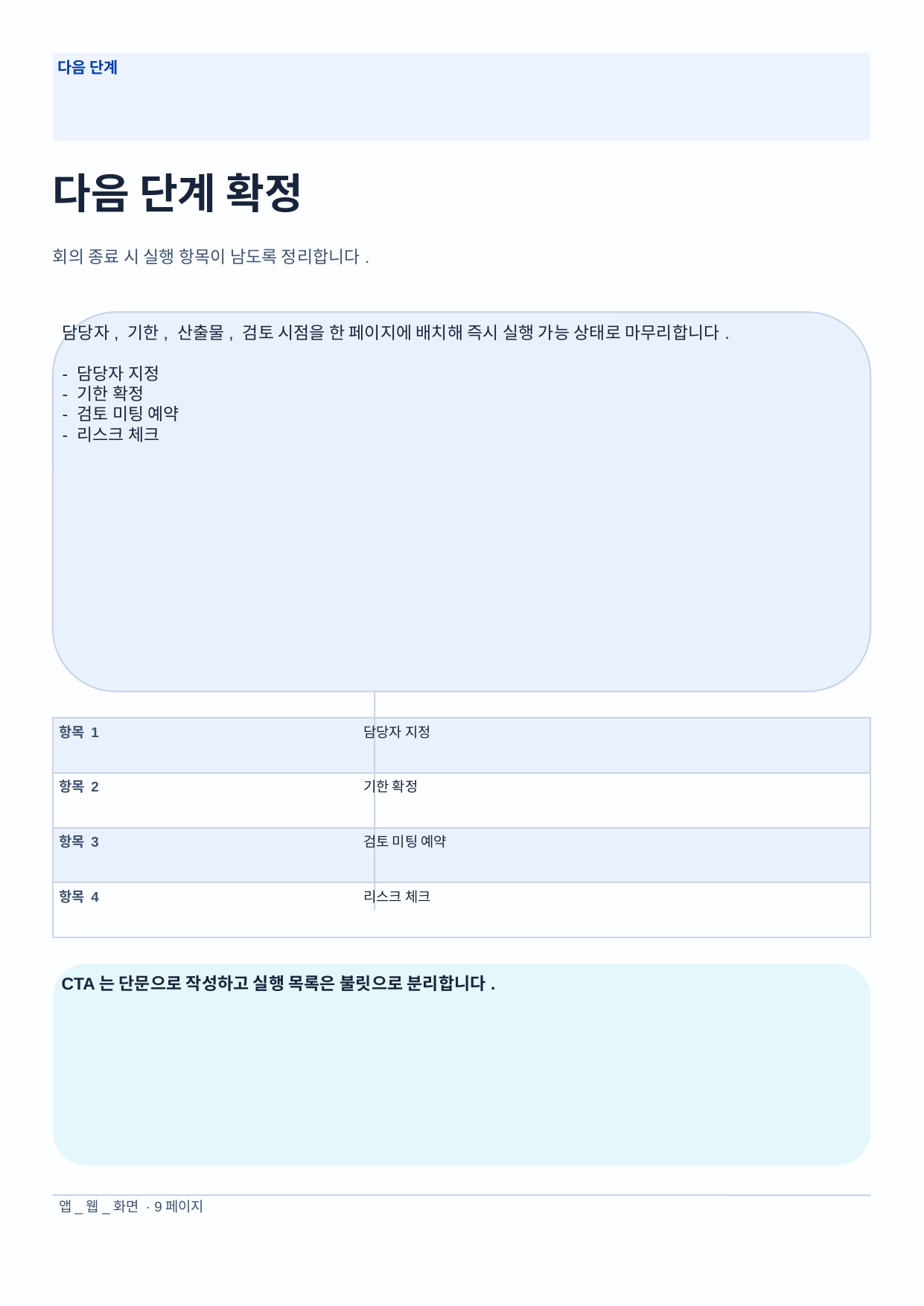

다음 단계
다음 단계 확정
회의 종료 시 실행 항목이 남도록 정리합니다.

담당자, 기한, 산출물, 검토 시점을 한 페이지에 배치해 즉시 실행 가능 상태로 마무리합니다.

- 담당자 지정
- 기한 확정
- 검토 미팅 예약
- 리스크 체크

항목 1
담당자 지정

항목 2
기한 확정

항목 3
검토 미팅 예약

항목 4
리스크 체크

CTA는 단문으로 작성하고 실행 목록은 불릿으로 분리합니다.

앱_웹_화면 · 9페이지